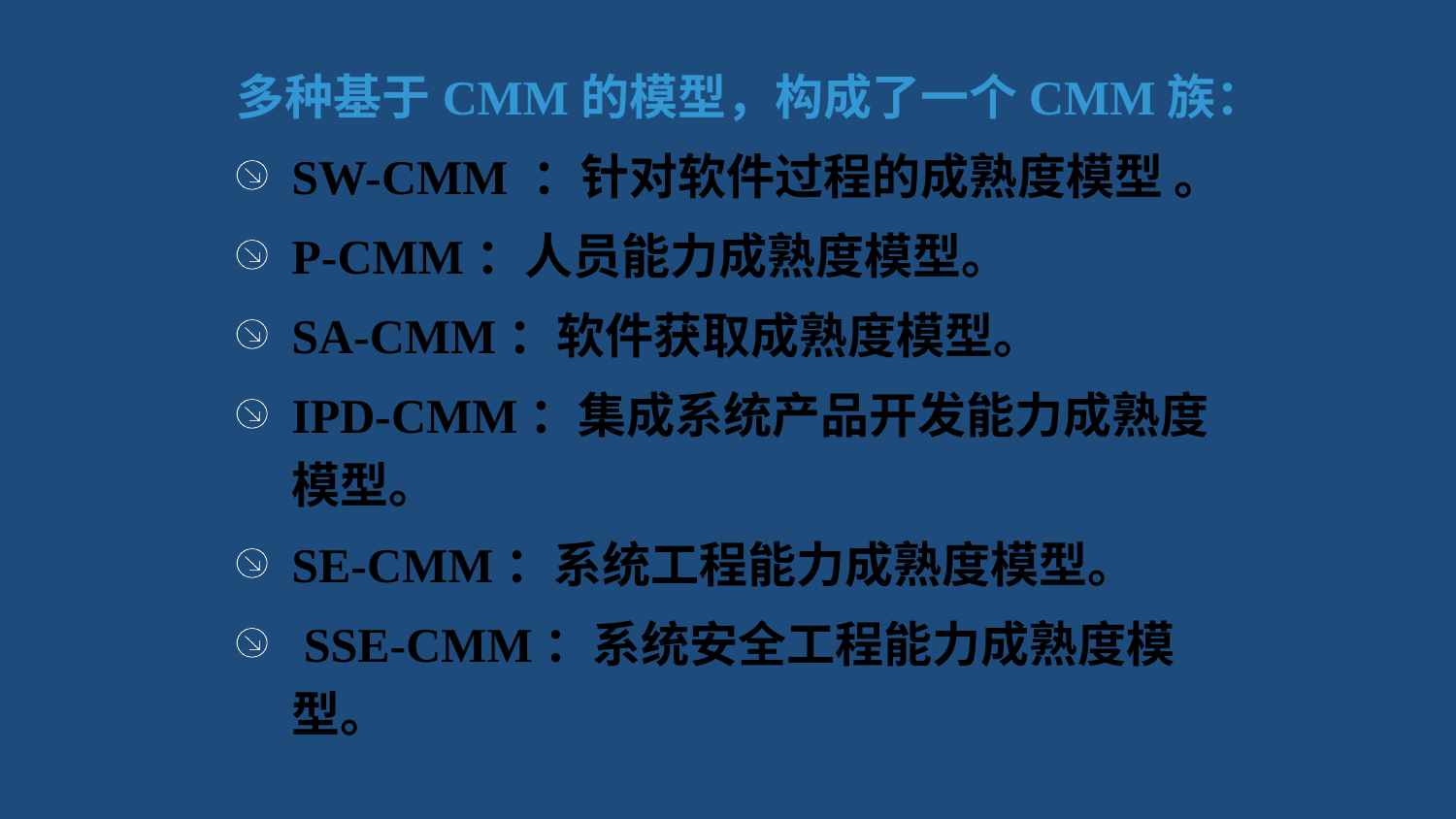

多种基于CMM的模型，构成了一个CMM族：
SW-CMM ：针对软件过程的成熟度模型 。
P-CMM：人员能力成熟度模型。
SA-CMM：软件获取成熟度模型。
IPD-CMM：集成系统产品开发能力成熟度模型。
SE-CMM：系统工程能力成熟度模型。
 SSE-CMM：系统安全工程能力成熟度模型。